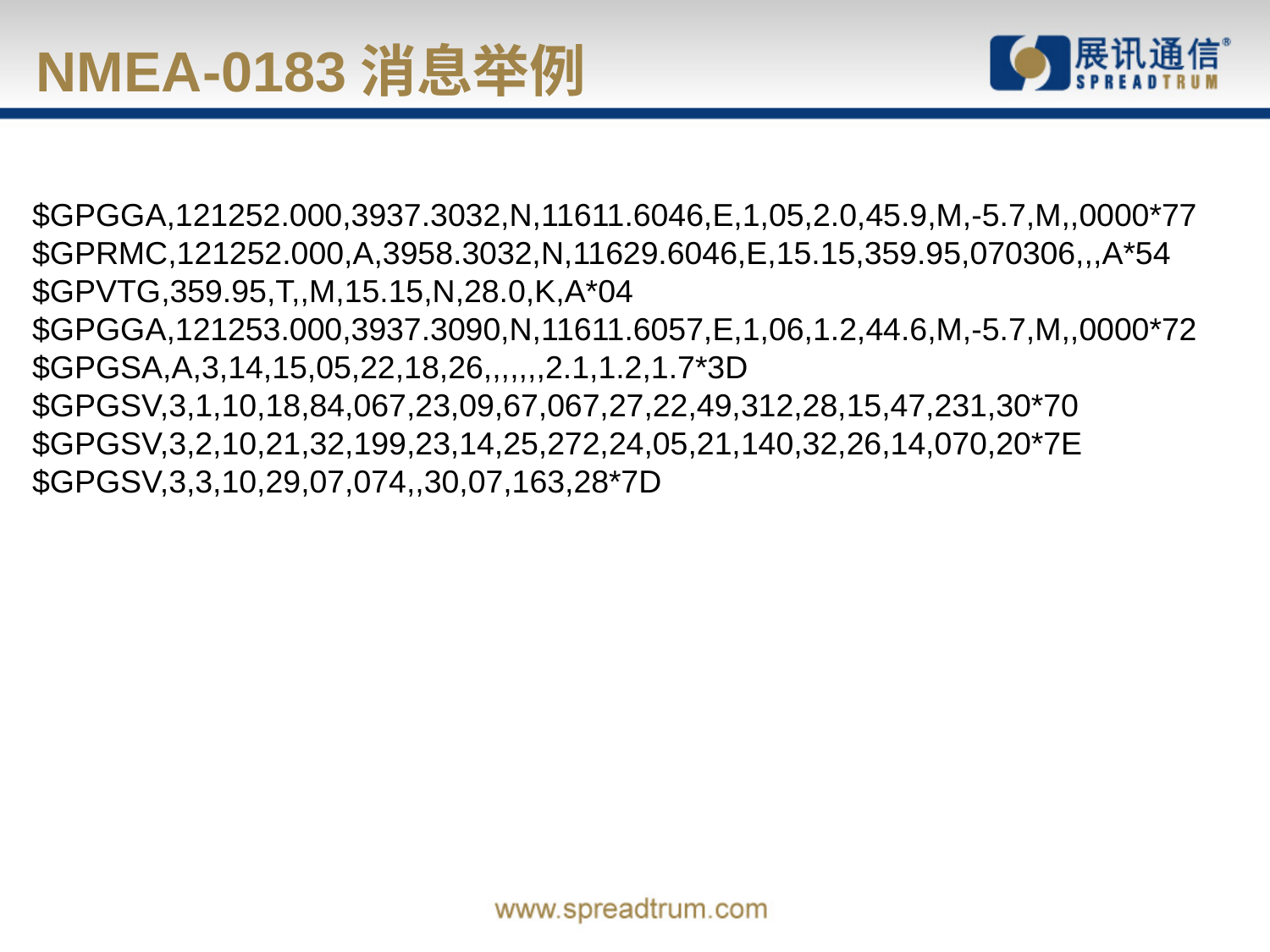

NMEA-0183消息举例
$GPGGA,121252.000,3937.3032,N,11611.6046,E,1,05,2.0,45.9,M,‐5.7,M,,0000*77
$GPRMC,121252.000,A,3958.3032,N,11629.6046,E,15.15,359.95,070306,,,A*54
$GPVTG,359.95,T,,M,15.15,N,28.0,K,A*04
$GPGGA,121253.000,3937.3090,N,11611.6057,E,1,06,1.2,44.6,M,‐5.7,M,,0000*72
$GPGSA,A,3,14,15,05,22,18,26,,,,,,,2.1,1.2,1.7*3D
$GPGSV,3,1,10,18,84,067,23,09,67,067,27,22,49,312,28,15,47,231,30*70
$GPGSV,3,2,10,21,32,199,23,14,25,272,24,05,21,140,32,26,14,070,20*7E
$GPGSV,3,3,10,29,07,074,,30,07,163,28*7D